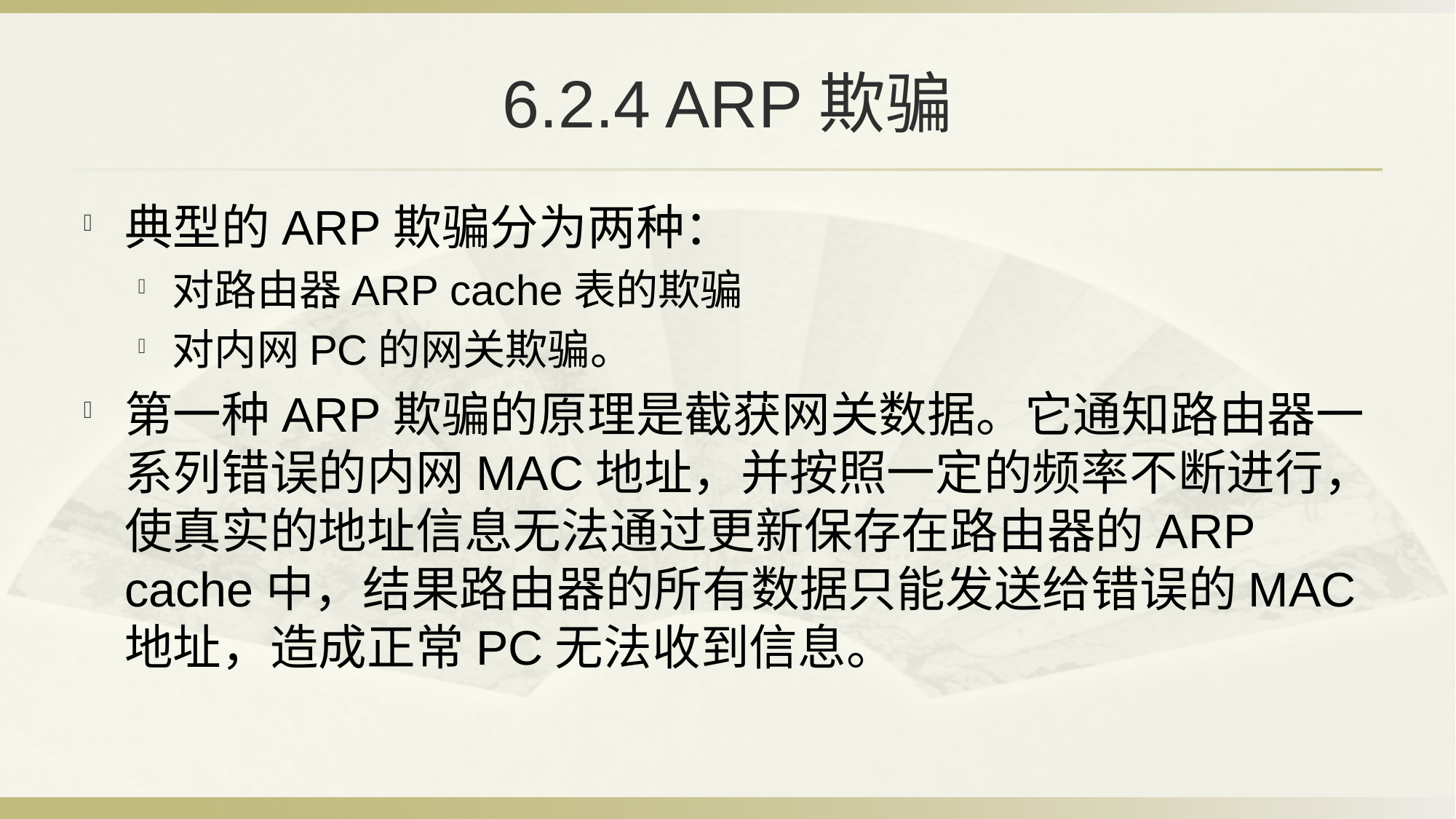

# 6.2.4 ARP欺骗
典型的ARP欺骗分为两种：
对路由器ARP cache表的欺骗
对内网PC的网关欺骗。
第一种ARP欺骗的原理是截获网关数据。它通知路由器一系列错误的内网MAC地址，并按照一定的频率不断进行，使真实的地址信息无法通过更新保存在路由器的ARP cache中，结果路由器的所有数据只能发送给错误的MAC地址，造成正常PC无法收到信息。